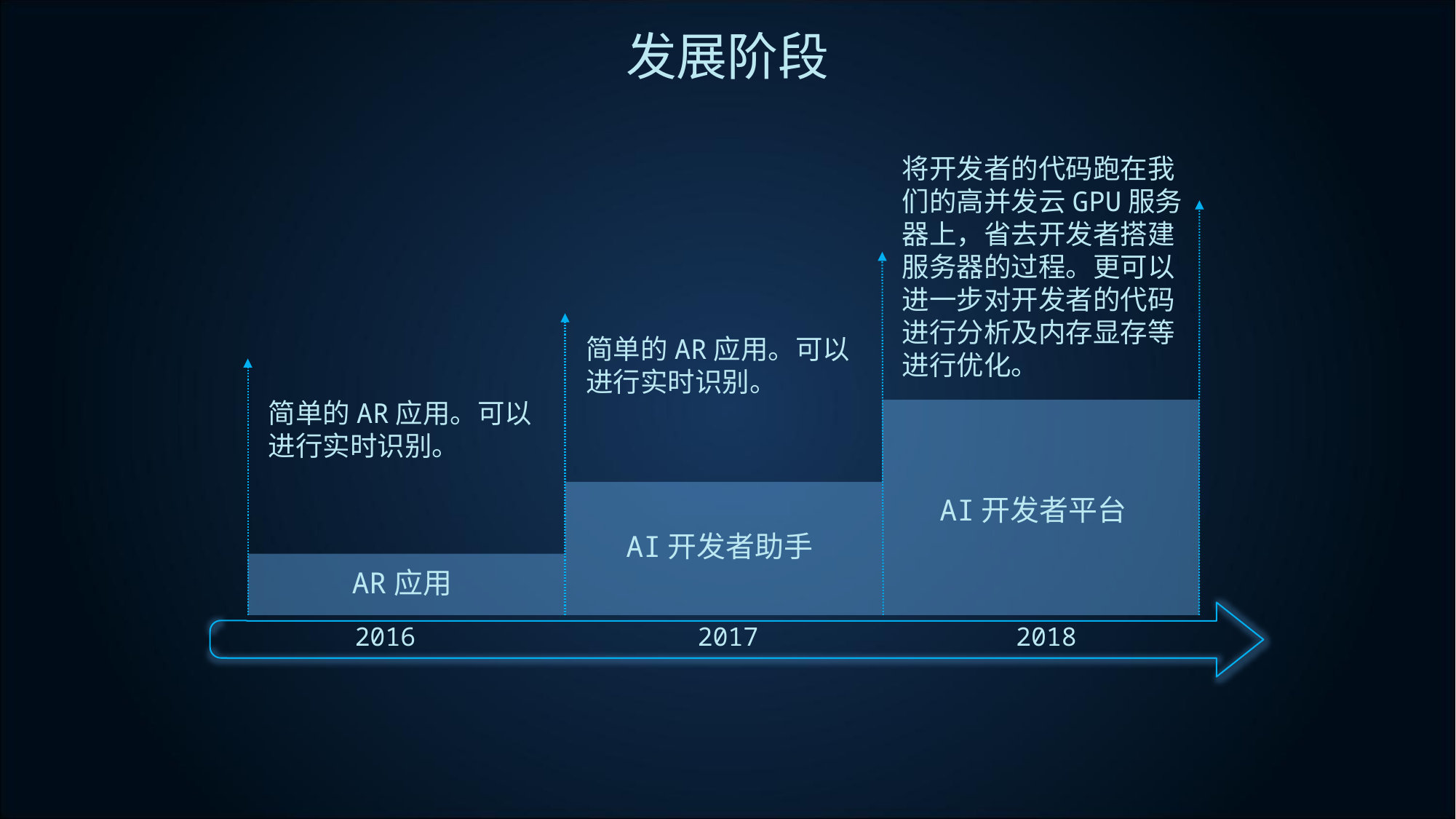

发展阶段
将开发者的代码跑在我们的高并发云GPU服务器上，省去开发者搭建服务器的过程。更可以进一步对开发者的代码进行分析及内存显存等进行优化。
简单的AR应用。可以进行实时识别。
简单的AR应用。可以进行实时识别。

AI开发者平台
AI开发者助手

AR应用

2016
2017
2018